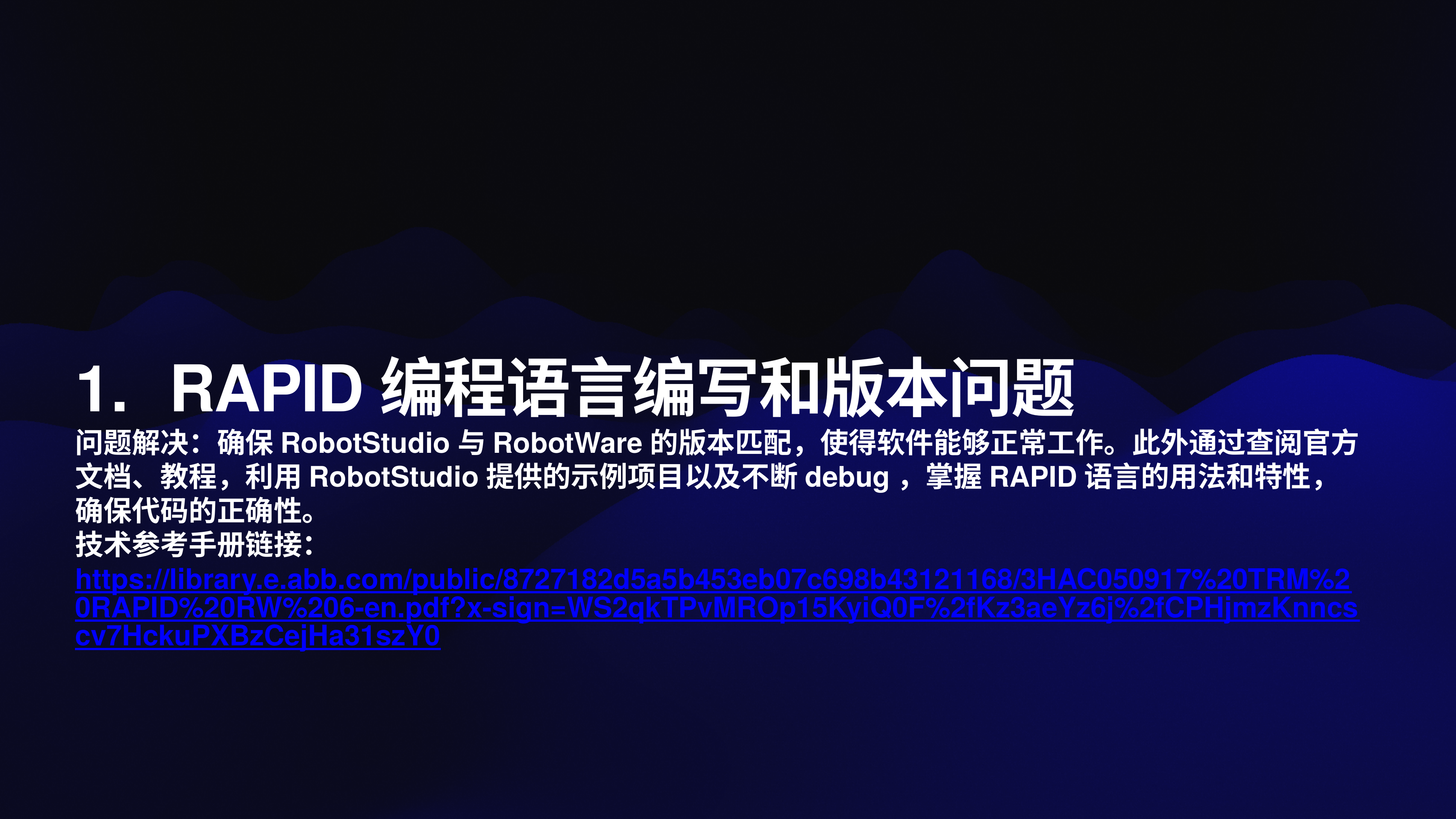

# RAPID编程语言编写和版本问题
问题解决：确保RobotStudio与RobotWare的版本匹配，使得软件能够正常工作。此外通过查阅官方文档、教程，利用RobotStudio提供的示例项目以及不断debug，掌握RAPID语言的用法和特性，确保代码的正确性。
技术参考手册链接：
https://library.e.abb.com/public/8727182d5a5b453eb07c698b43121168/3HAC050917%20TRM%20RAPID%20RW%206-en.pdf?x-sign=WS2qkTPvMROp15KyiQ0F%2fKz3aeYz6j%2fCPHjmzKnncscv7HckuPXBzCejHa31szY0